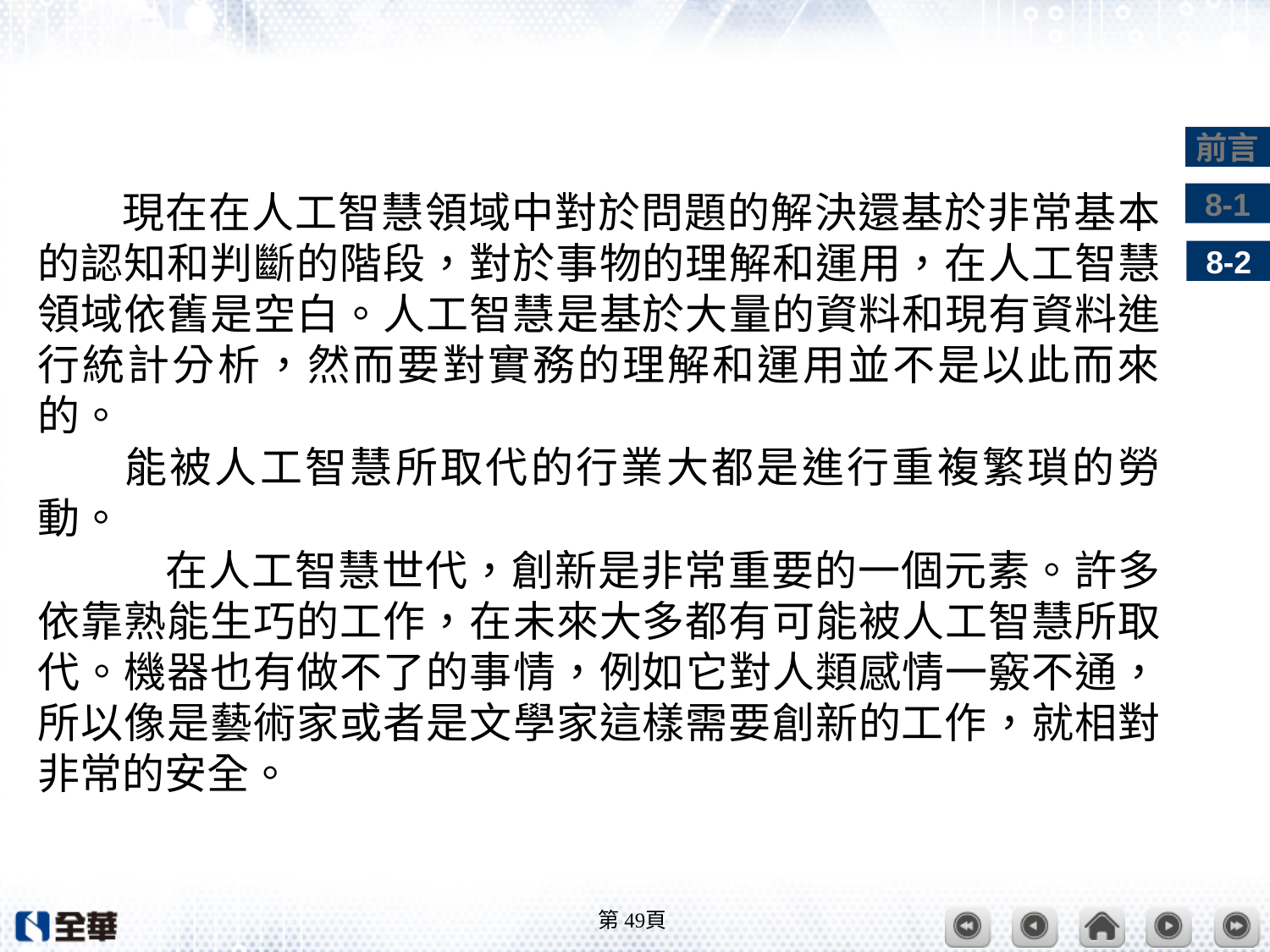

#
       現在在人工智慧領域中對於問題的解決還基於非常基本的認知和判斷的階段，對於事物的理解和運用，在人工智慧領域依舊是空白。人工智慧是基於大量的資料和現有資料進行統計分析，然而要對實務的理解和運用並不是以此而來的。
      能被人工智慧所取代的行業大都是進行重複繁瑣的勞動。
	在人工智慧世代，創新是非常重要的一個元素。許多依靠熟能生巧的工作，在未來大多都有可能被人工智慧所取代。機器也有做不了的事情，例如它對人類感情一竅不通，所以像是藝術家或者是文學家這樣需要創新的工作，就相對非常的安全。